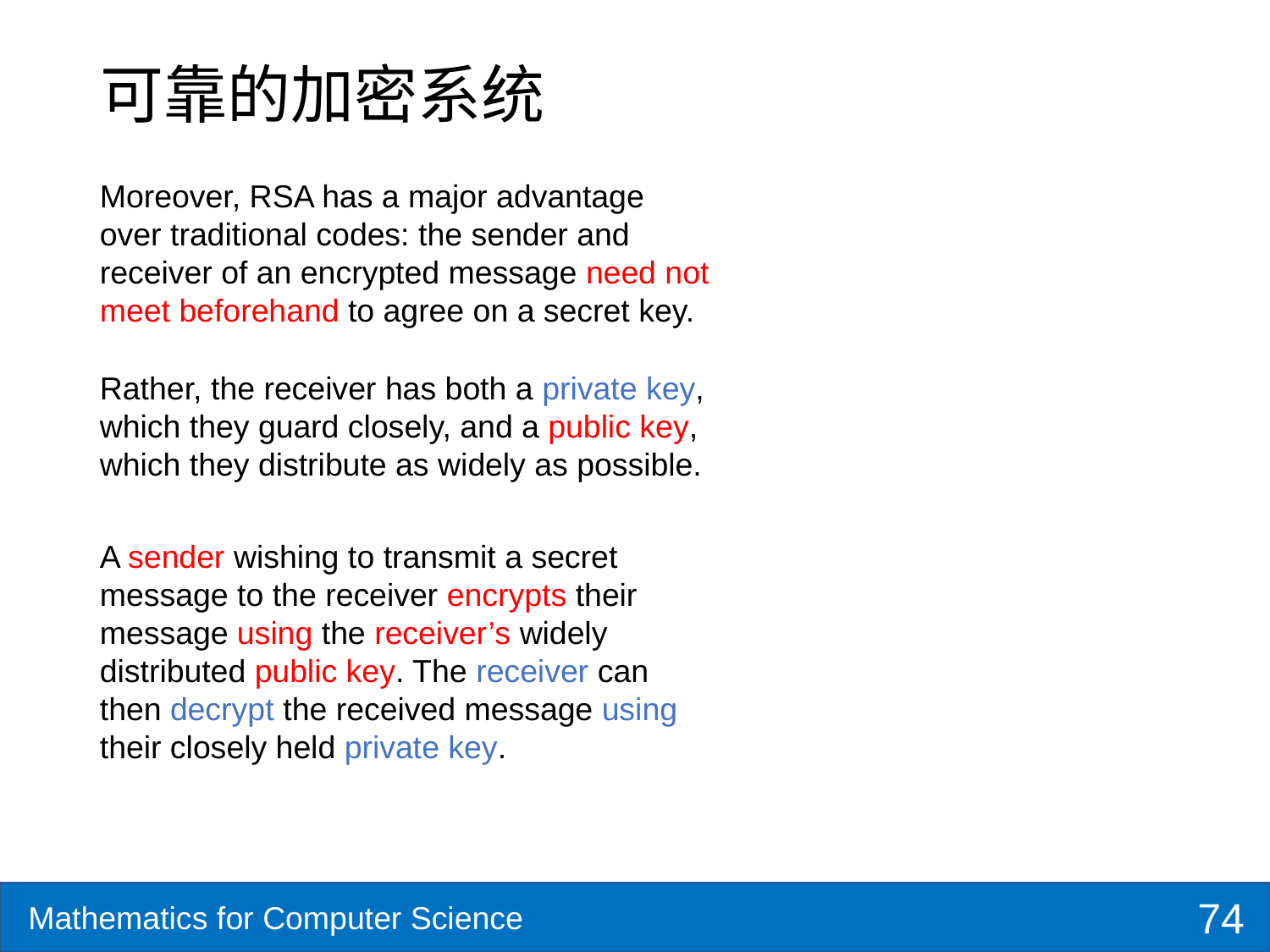

# 可靠的加密系统
Moreover, RSA has a major advantage over traditional codes: the sender and receiver of an encrypted message need not meet beforehand to agree on a secret key.
Rather, the receiver has both a private key, which they guard closely, and a public key, which they distribute as widely as possible.
A sender wishing to transmit a secret message to the receiver encrypts their message using the receiver’s widely distributed public key. The receiver can then decrypt the received message using their closely held private key.
74